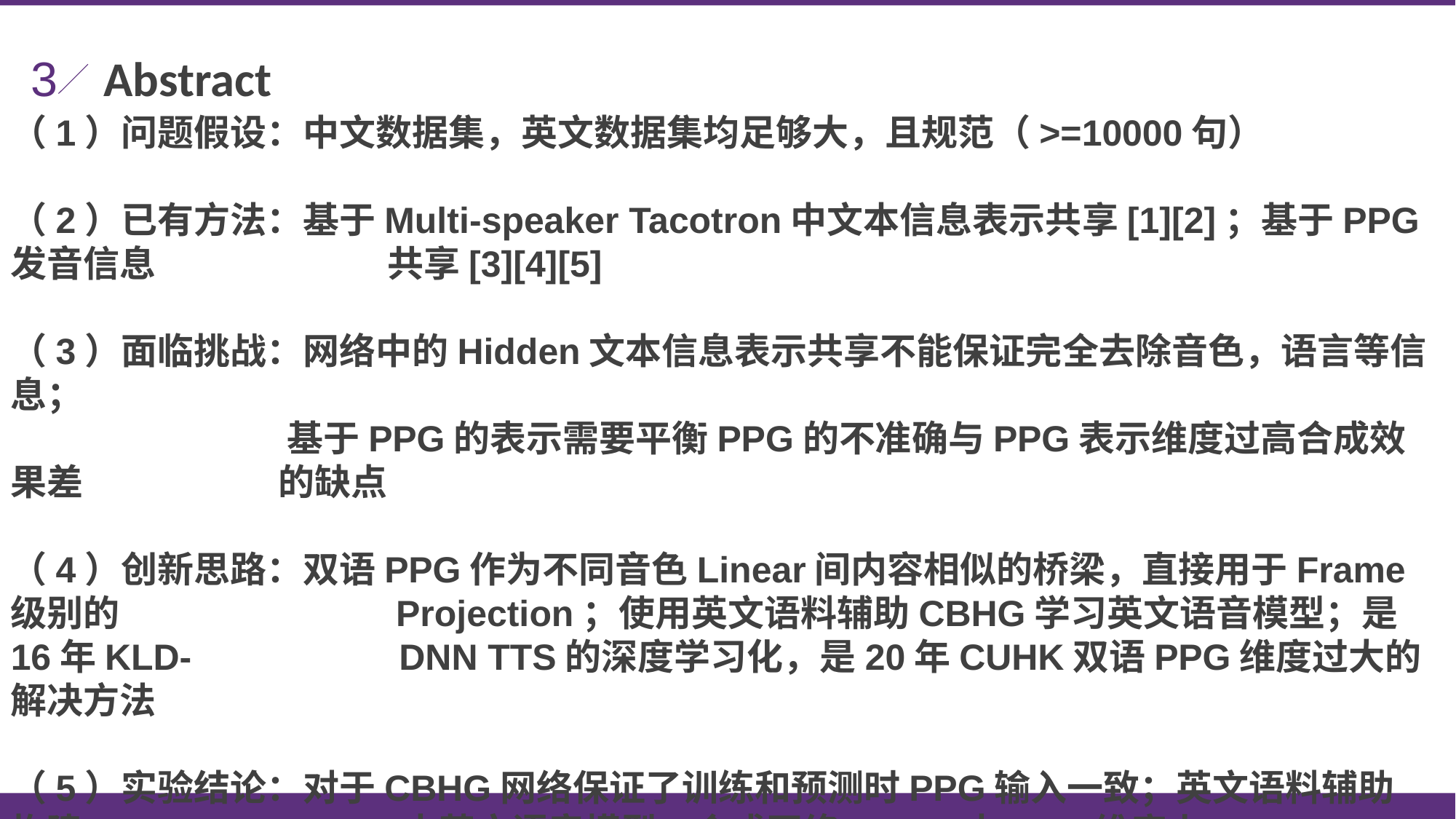

3
Abstract
（1）问题假设：中文数据集，英文数据集均足够大，且规范（>=10000句）

（2）已有方法：基于Multi-speaker Tacotron中文本信息表示共享[1][2]；基于PPG发音信息		      共享[3][4][5]

（3）面临挑战：网络中的Hidden文本信息表示共享不能保证完全去除音色，语言等信息；
		      基于PPG的表示需要平衡PPG的不准确与PPG表示维度过高合成效果差		      的缺点

（4）创新思路：双语PPG作为不同音色Linear间内容相似的桥梁，直接用于Frame级别的		      Projection；使用英文语料辅助CBHG学习英文语音模型；是16年KLD-		      DNN TTS的深度学习化，是20年CUHK双语PPG维度过大的解决方法

（5）实验结论：对于CBHG网络保证了训练和预测时PPG输入一致；英文语料辅助构建		      CBHG中英文语音模型；合成网络CBHG中PPG维度小